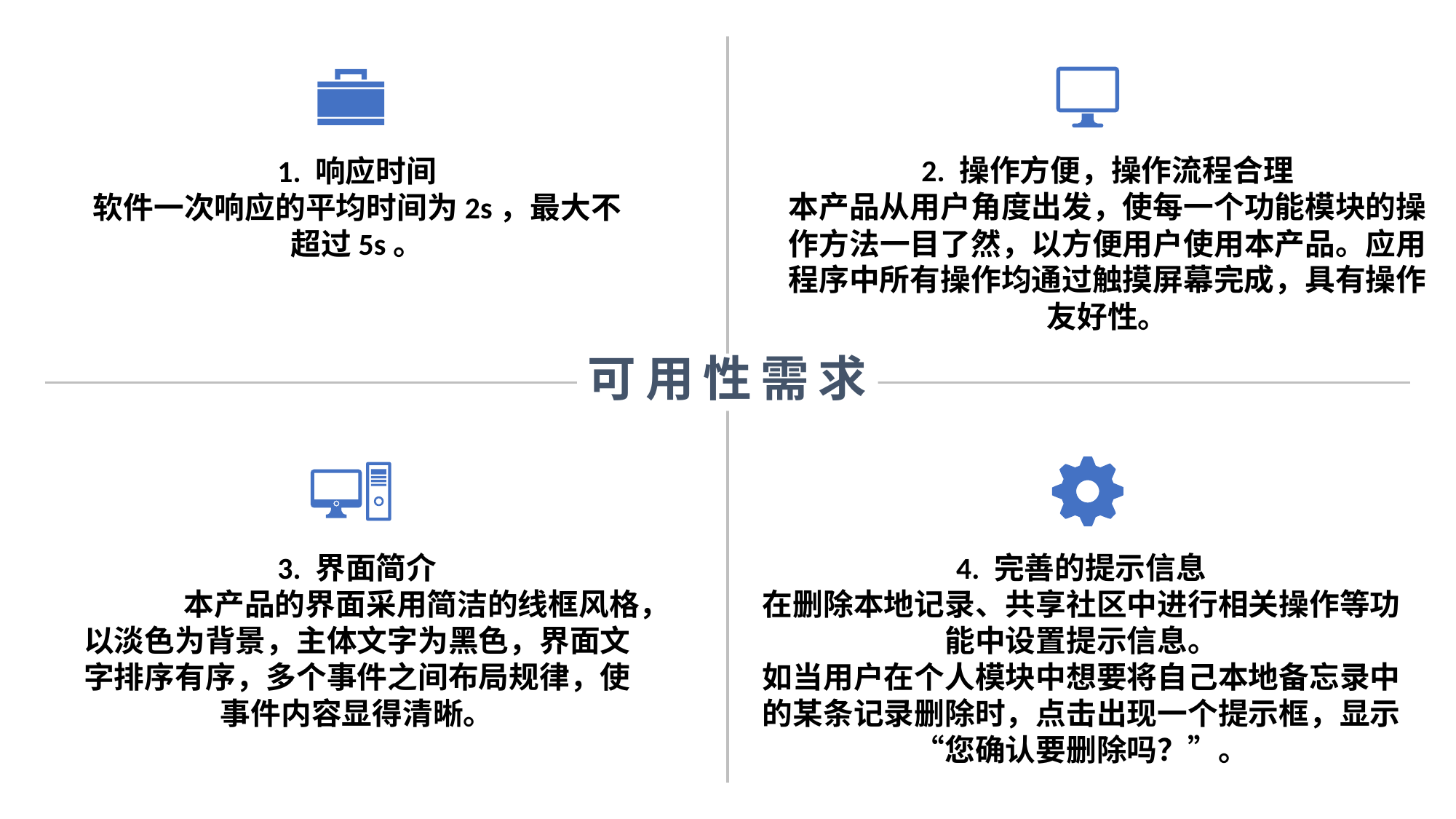

2. 操作方便，操作流程合理
本产品从用户角度出发，使每一个功能模块的操作方法一目了然，以方便用户使用本产品。应用程序中所有操作均通过触摸屏幕完成，具有操作友好性。
1. 响应时间
软件一次响应的平均时间为2s，最大不超过5s。
可用性需求

3. 界面简介
	本产品的界面采用简洁的线框风格，以淡色为背景，主体文字为黑色，界面文字排序有序，多个事件之间布局规律，使事件内容显得清晰。
4. 完善的提示信息
在删除本地记录、共享社区中进行相关操作等功能中设置提示信息。
如当用户在个人模块中想要将自己本地备忘录中的某条记录删除时，点击出现一个提示框，显示“您确认要删除吗？”。